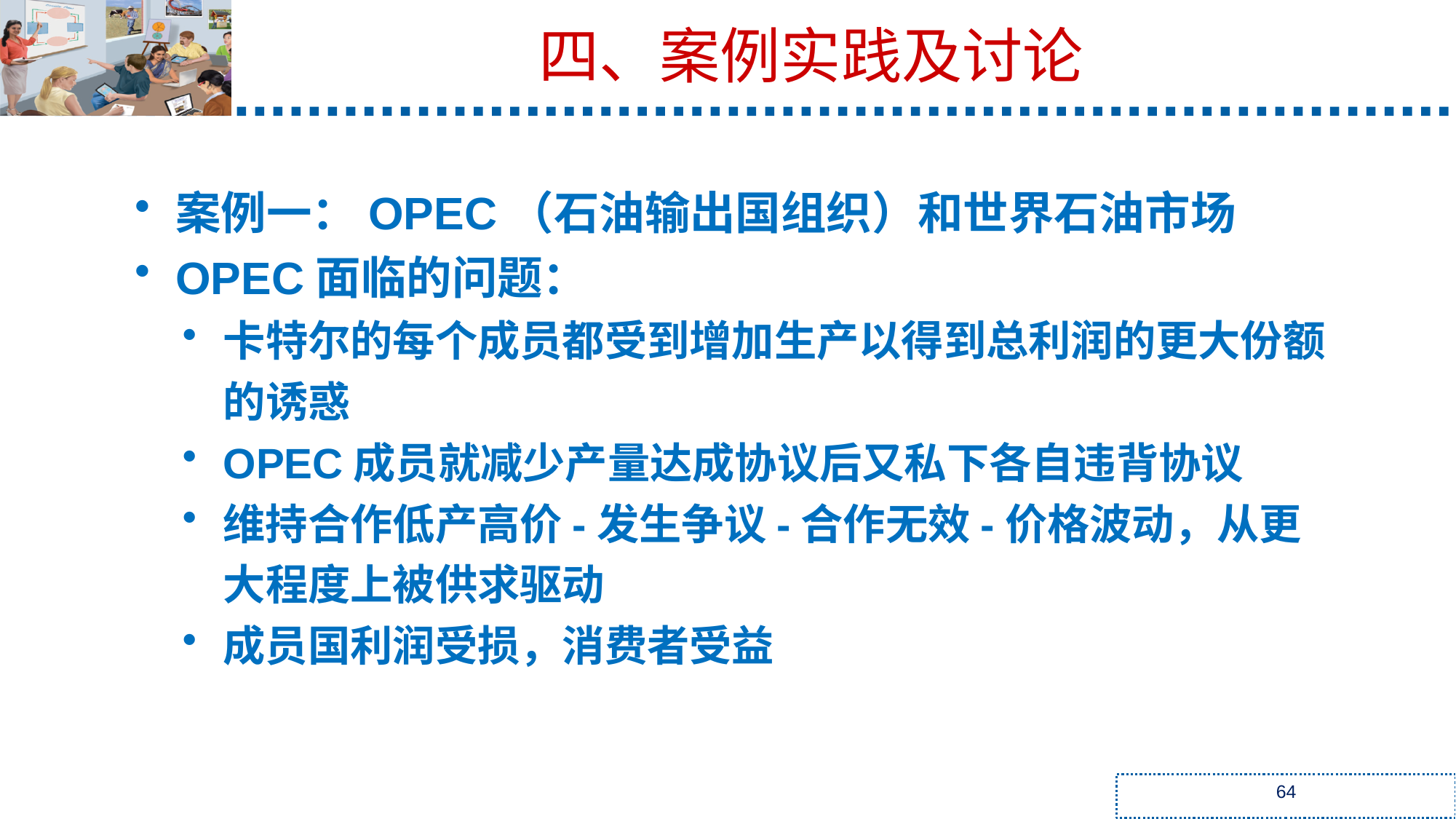

四、案例实践及讨论

案例一：OPEC（石油输出国组织）和世界石油市场
OPEC面临的问题：
卡特尔的每个成员都受到增加生产以得到总利润的更大份额的诱惑
OPEC成员就减少产量达成协议后又私下各自违背协议
维持合作低产高价-发生争议-合作无效-价格波动，从更大程度上被供求驱动
成员国利润受损，消费者受益

64